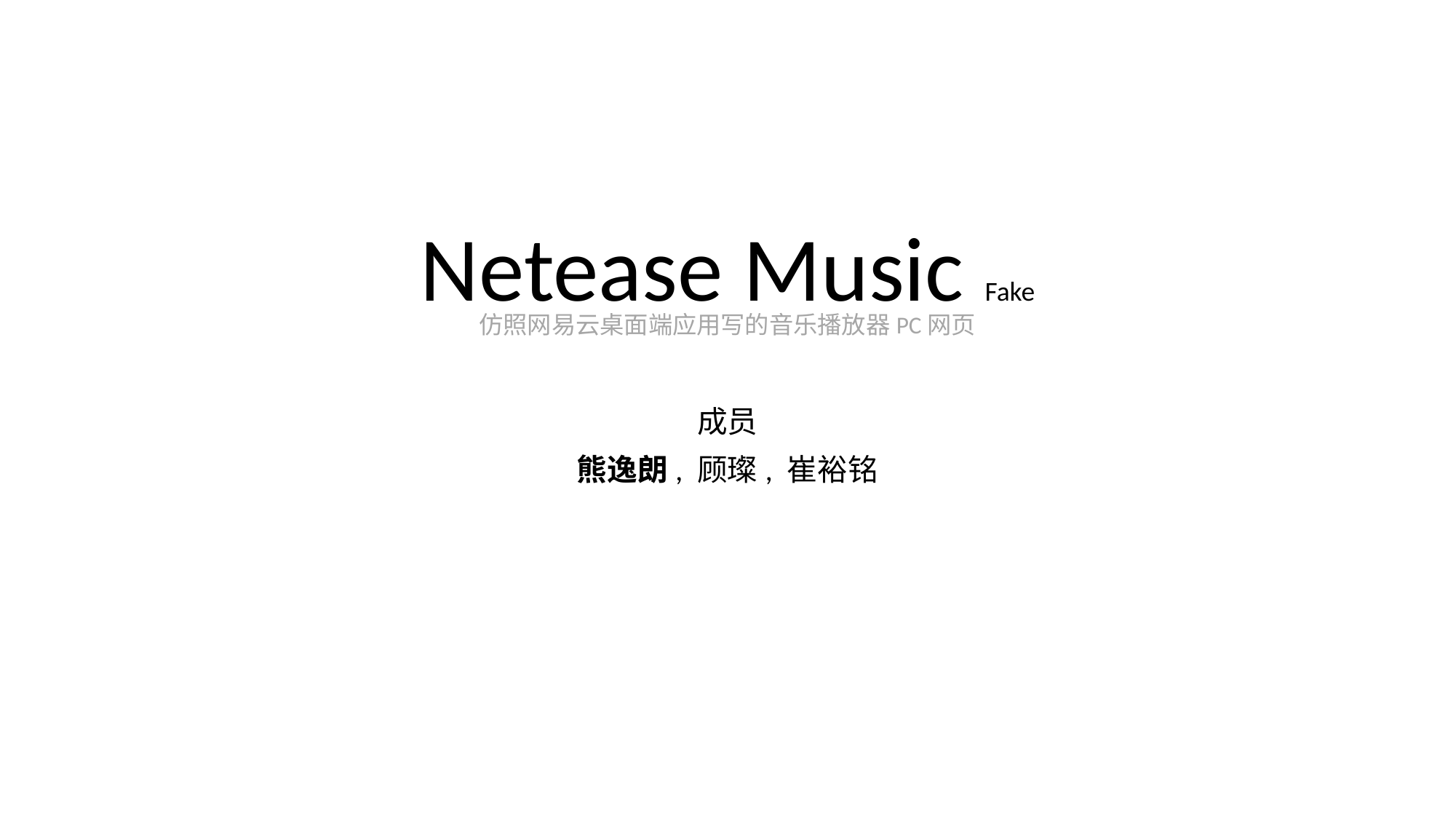

# Netease Music Fake
仿照网易云桌面端应用写的音乐播放器PC网页
成员
熊逸朗, 顾璨, 崔裕铭